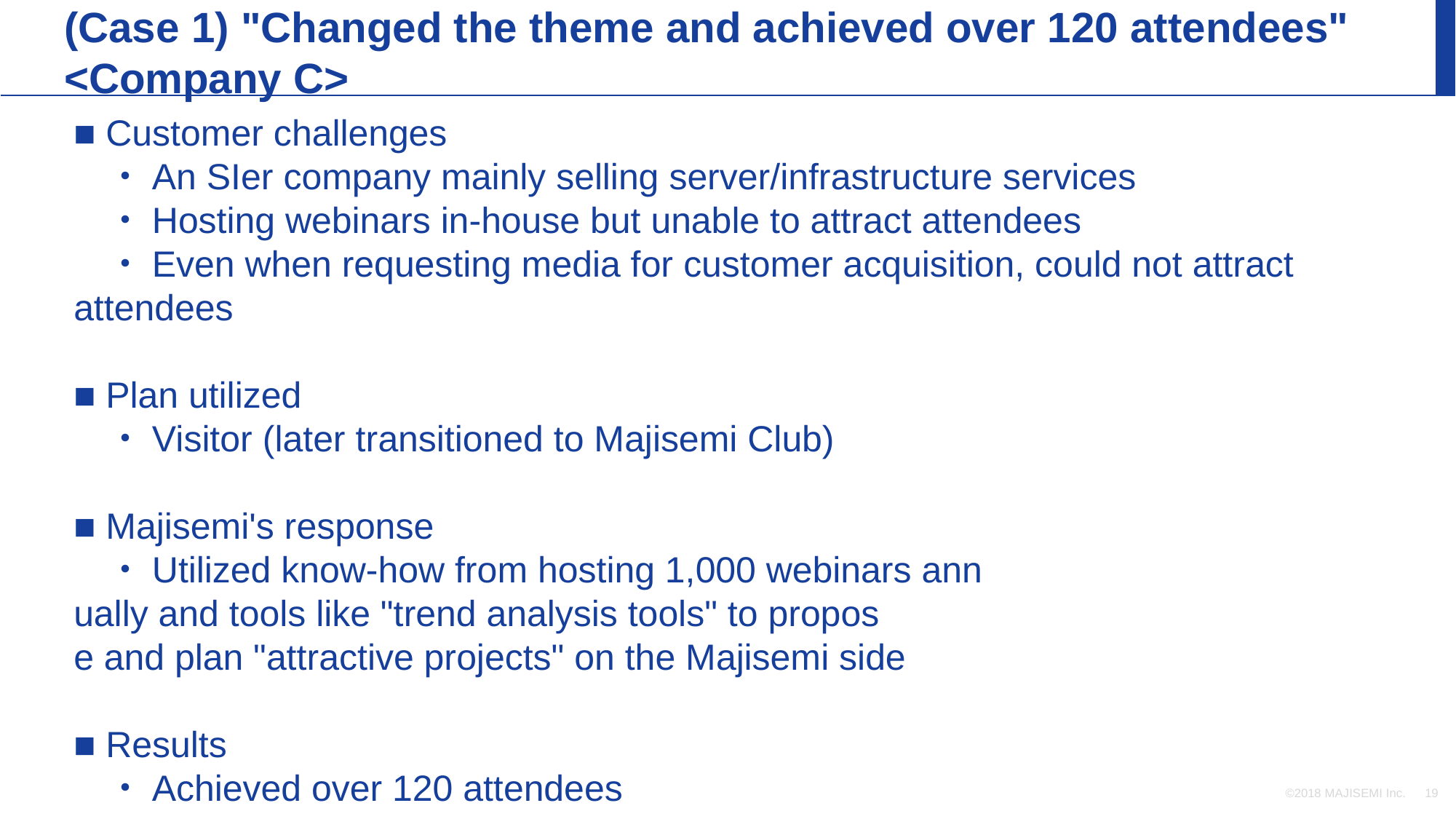

(Case 1) "Changed the theme and achieved over 120 attendees" <Company C>
■ Customer challenges
   ・An SIer company mainly selling server/infrastructure services
   ・Hosting webinars in-house but unable to attract attendees
   ・Even when requesting media for customer acquisition, could not attract attendees

■ Plan utilized
   ・Visitor (later transitioned to Majisemi Club)

■ Majisemi's response
   ・Utilized know-how from hosting 1,000 webinars ann
ually and tools like "trend analysis tools" to propos
e and plan "attractive projects" on the Majisemi side

■ Results
   ・Achieved over 120 attendees
©2018 MAJISEMI Inc.
19